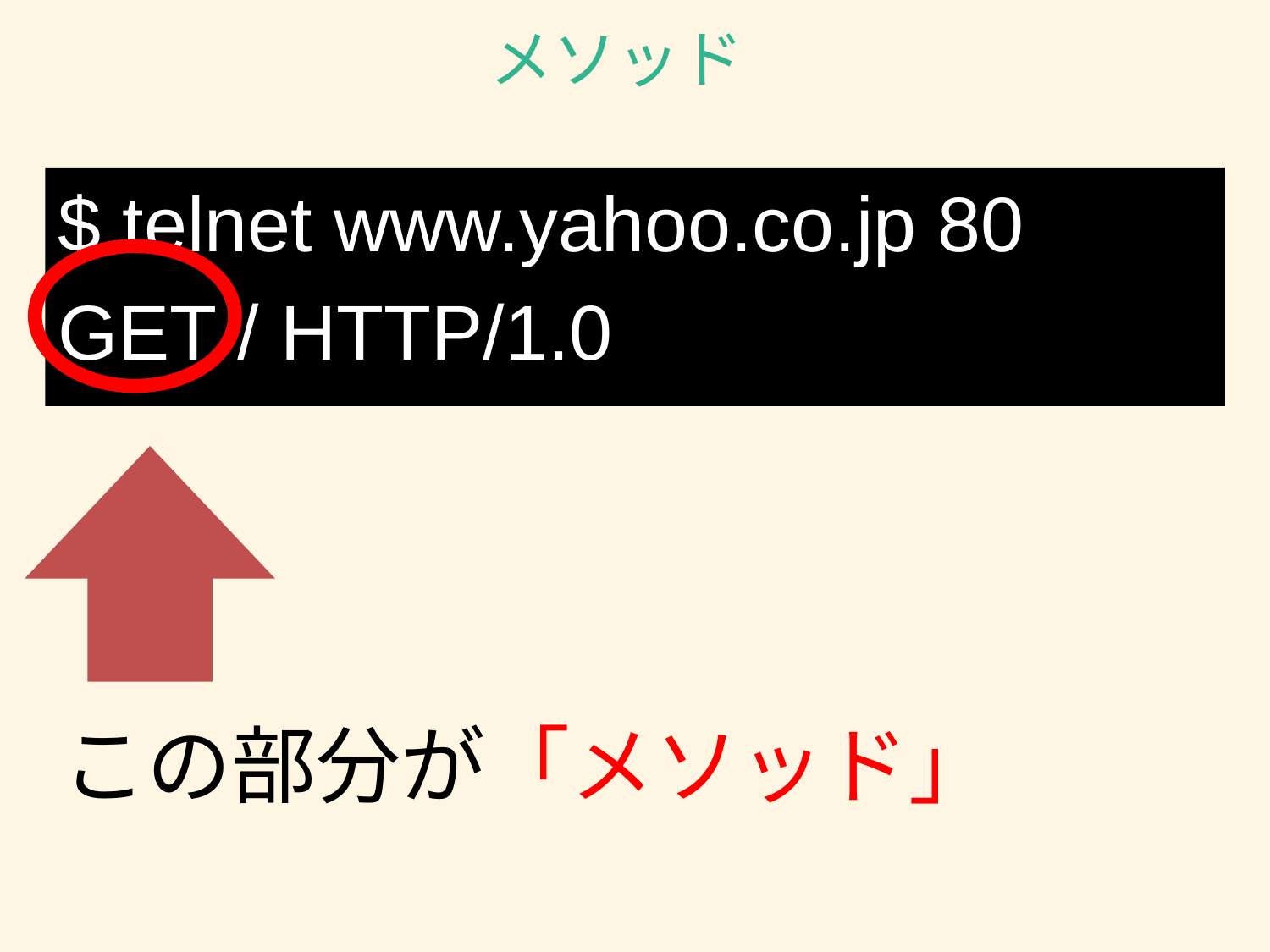

メソッド
$ telnet www.yahoo.co.jp 80
GET / HTTP/1.0

この部分が「メソッド」